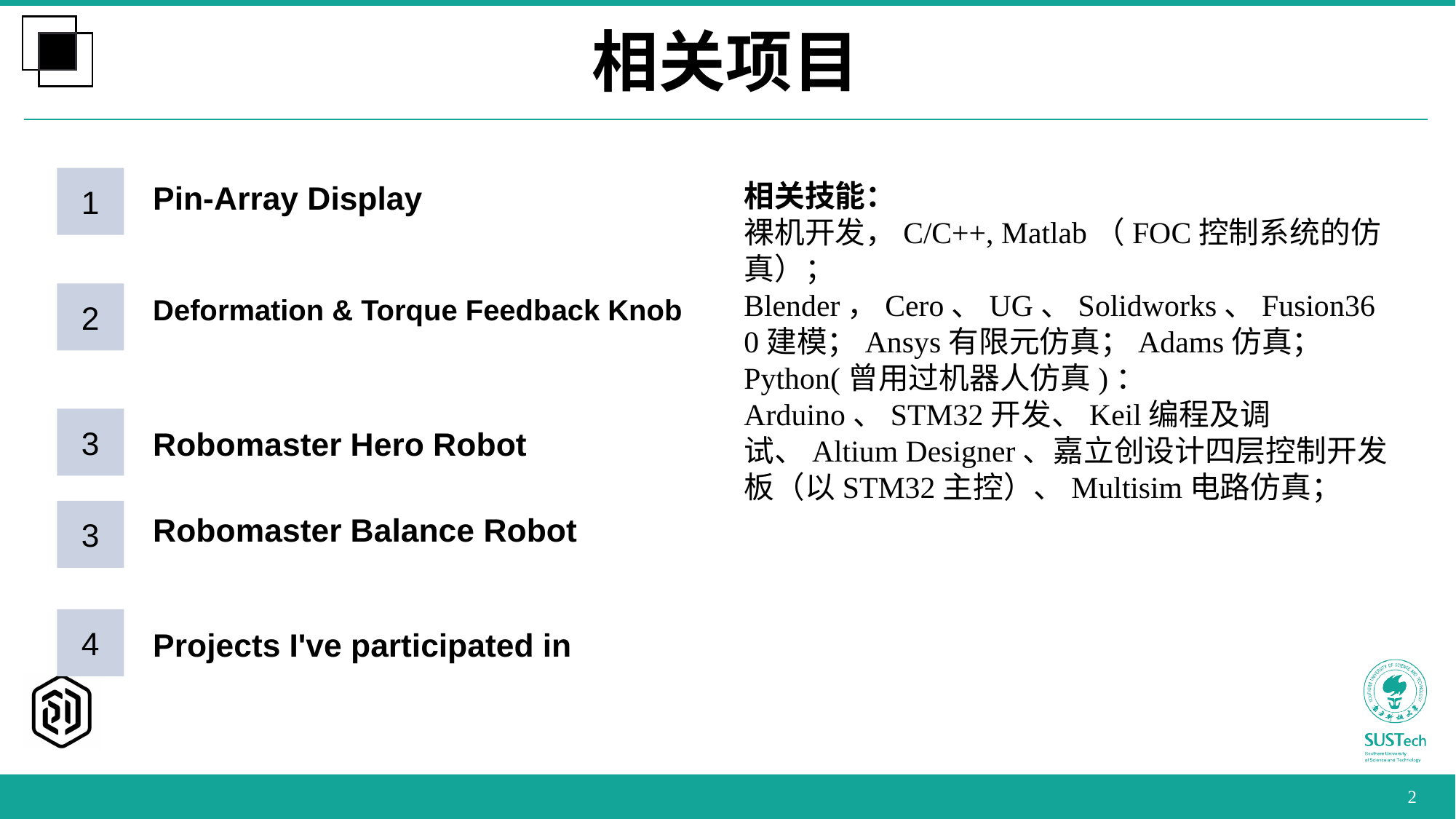

# 相关项目

1
相关技能：
裸机开发，C/C++, Matlab（FOC控制系统的仿真）；Blender，Cero、UG、Solidworks、Fusion360建模；Ansys有限元仿真；Adams仿真；Python(曾用过机器人仿真)：Arduino、STM32开发、Keil编程及调试、Altium Designer、嘉立创设计四层控制开发板（以STM32主控）、Multisim电路仿真；

。
Pin-Array Display
2
Deformation & Torque Feedback Knob
3
Robomaster Hero Robot
3
Robomaster Balance Robot
4
Projects I've participated in

2